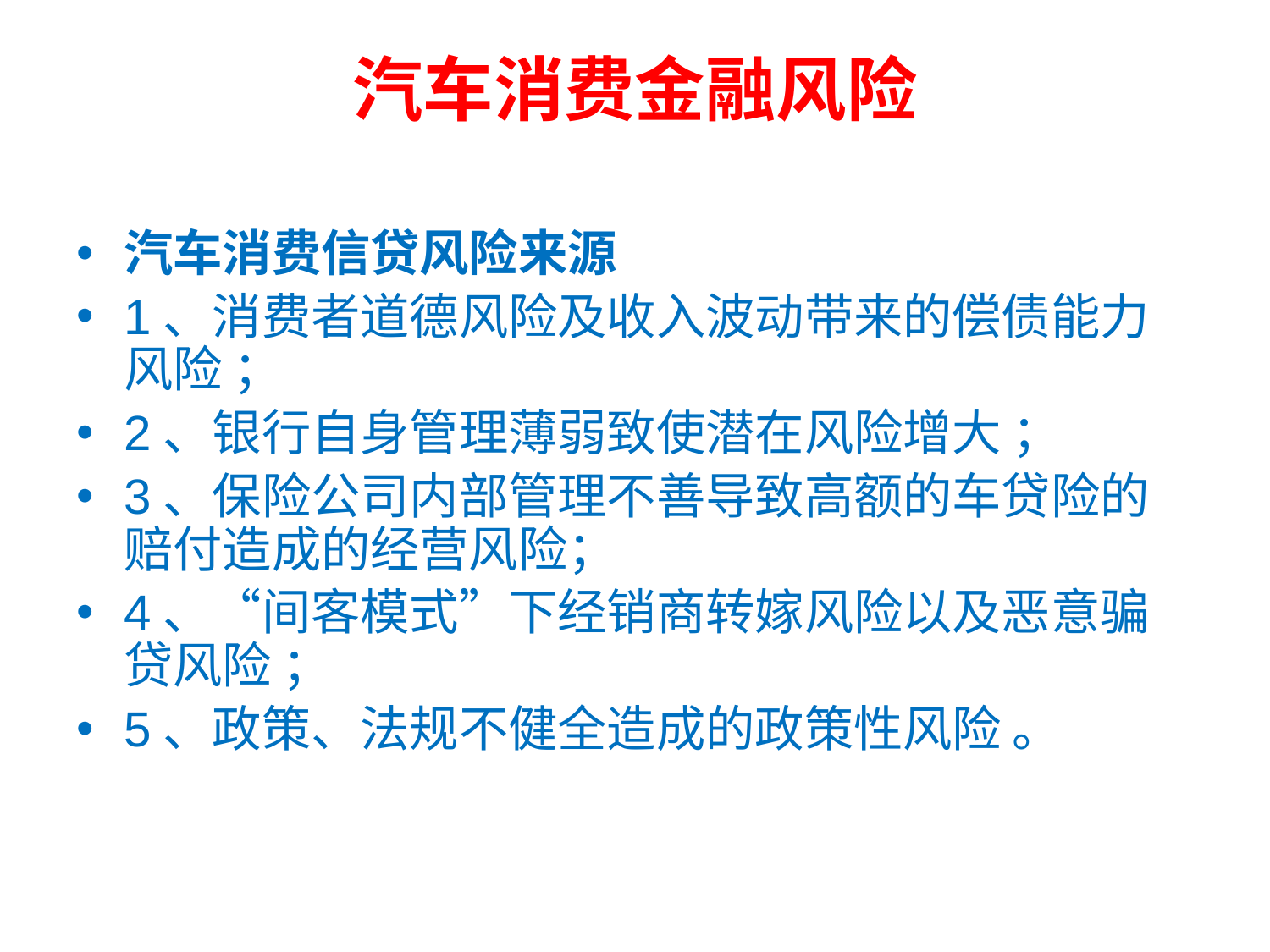

# 汽车消费金融风险
汽车消费信贷风险来源
1、消费者道德风险及收入波动带来的偿债能力风险 ；
2、银行自身管理薄弱致使潜在风险增大 ；
3、保险公司内部管理不善导致高额的车贷险的赔付造成的经营风险；
4、“间客模式”下经销商转嫁风险以及恶意骗贷风险 ；
5、政策、法规不健全造成的政策性风险 。